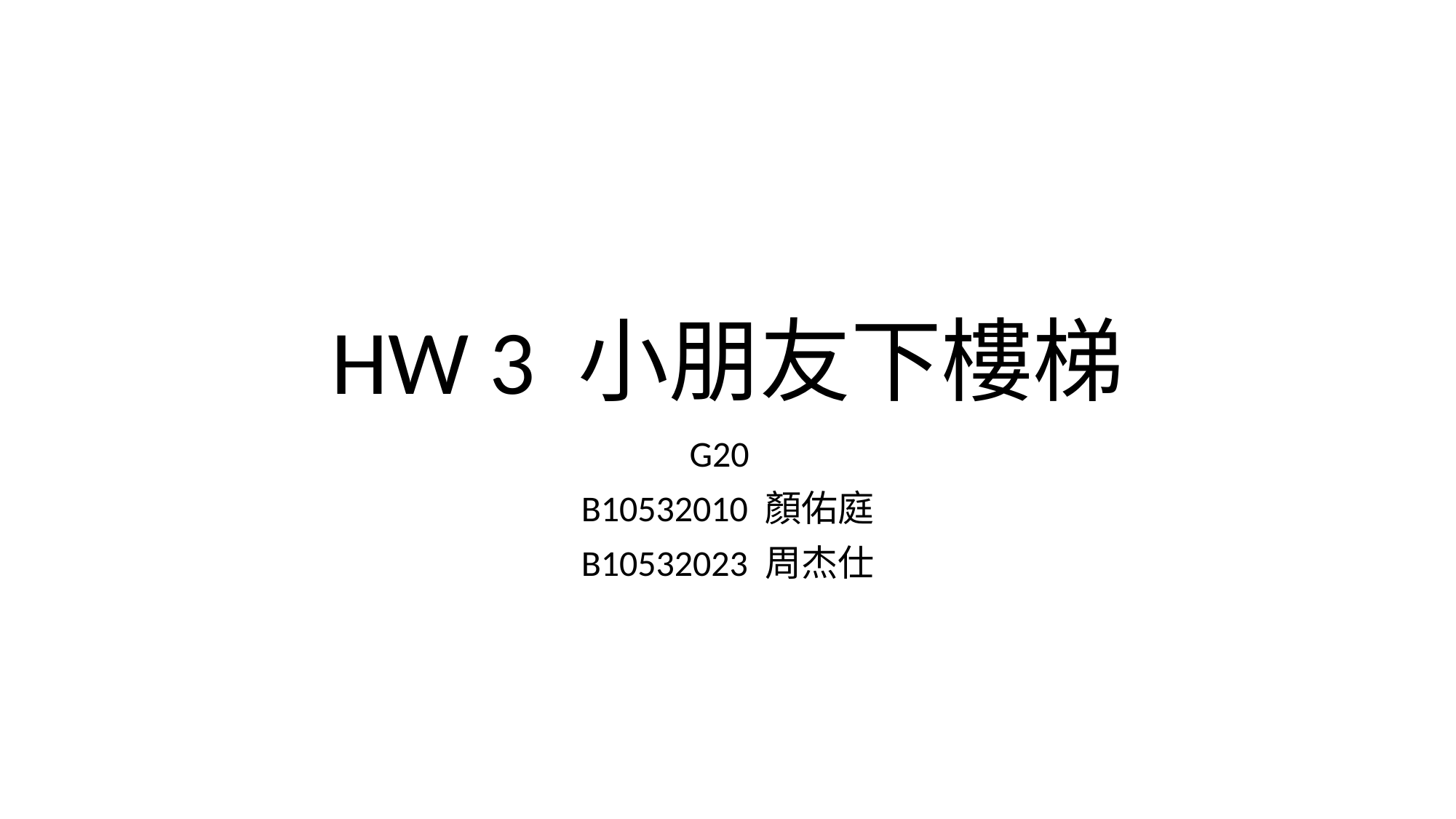

# HW 3 小朋友下樓梯
G20
B10532010 顏佑庭
B10532023 周杰仕